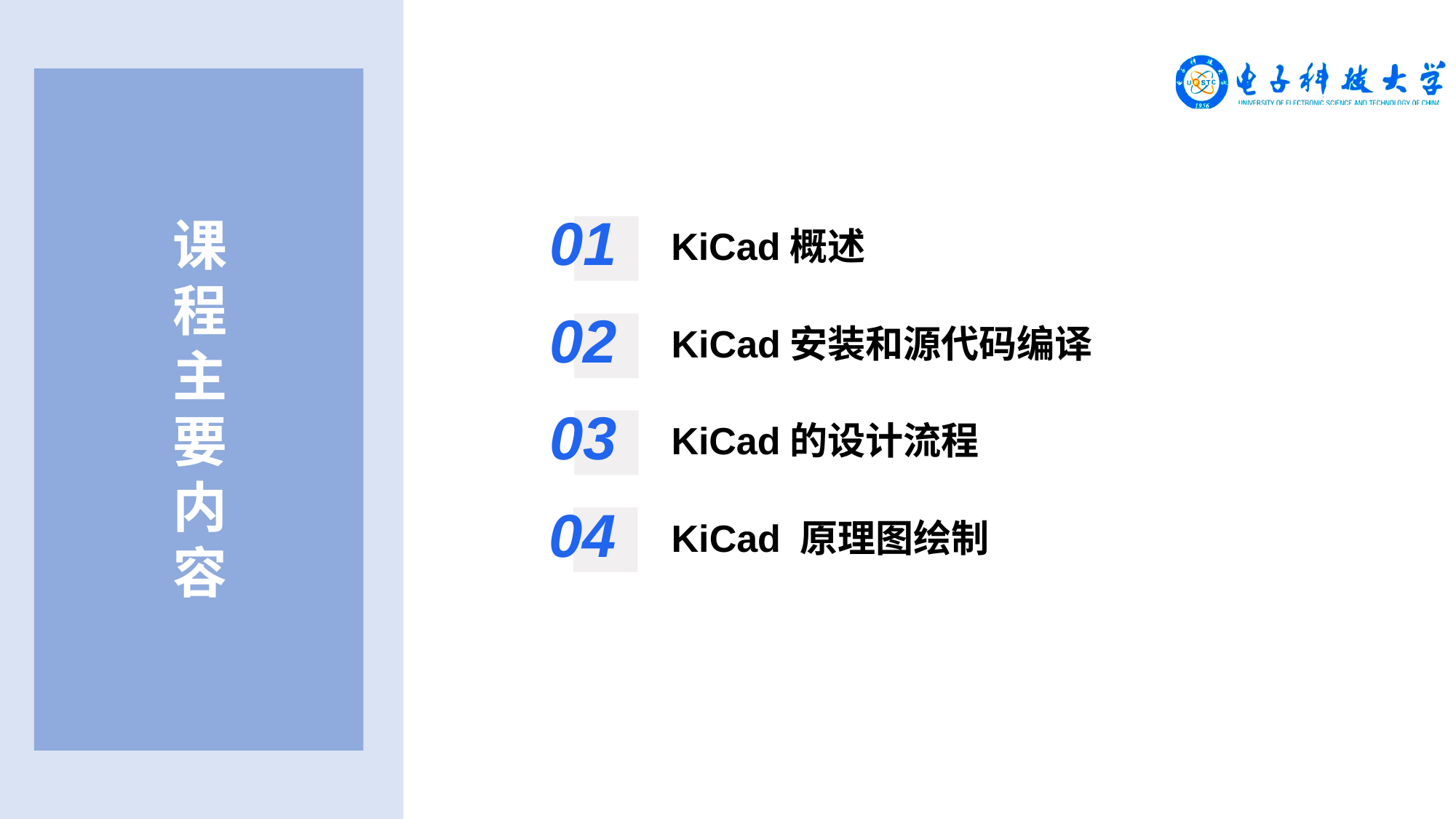

01

KiCad概述
课程主要内容
02

KiCad安装和源代码编译
03

KiCad的设计流程
04

KiCad 原理图绘制